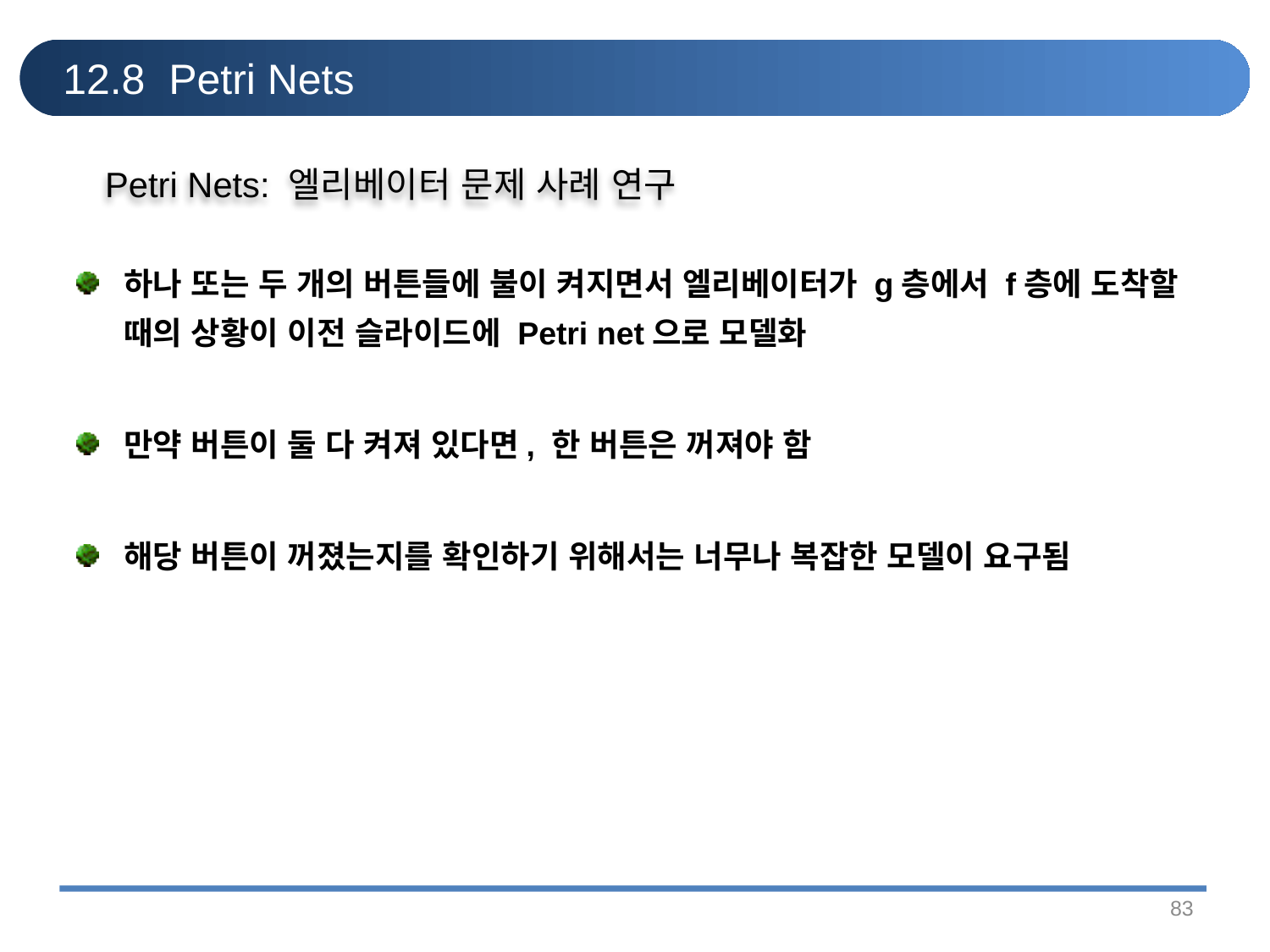

# 12.8  Petri Nets
Petri Nets: 엘리베이터 문제 사례 연구
하나 또는 두 개의 버튼들에 불이 켜지면서 엘리베이터가 g층에서 f층에 도착할 때의 상황이 이전 슬라이드에 Petri net으로 모델화

만약 버튼이 둘 다 켜져 있다면, 한 버튼은 꺼져야 함

해당 버튼이 꺼졌는지를 확인하기 위해서는 너무나 복잡한 모델이 요구됨
83